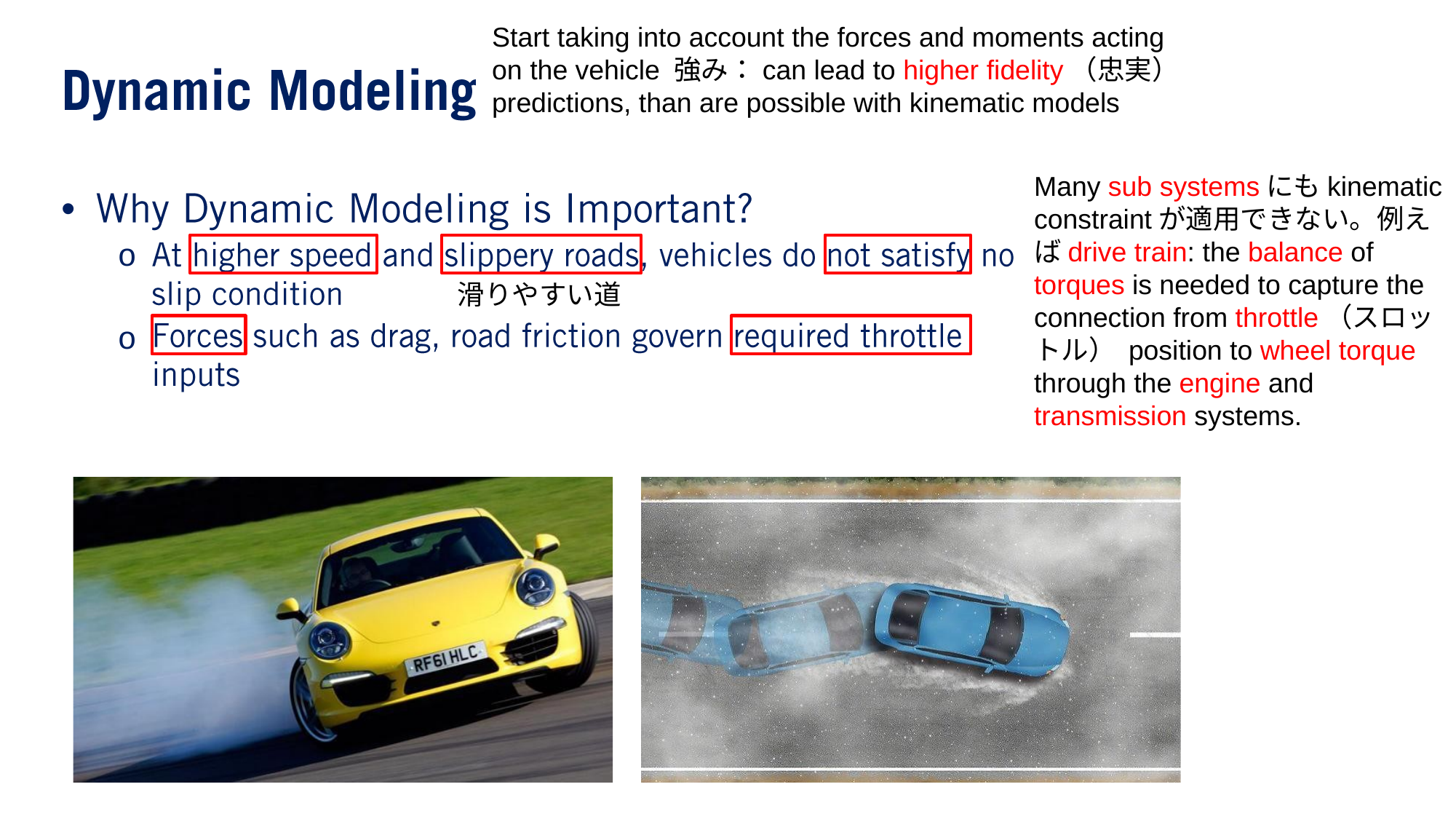

Start taking into account the forces and moments acting on the vehicle 強み：can lead to higher fidelity（忠実）predictions, than are possible with kinematic models

Many sub systemsにもkinematic constraintが適⽤できない。例えばdrive train: the balance of torques is needed to capture the connection from throttle（スロットル） position to wheel torque through the engine and transmission systems.
•
o

o

滑りやすい道